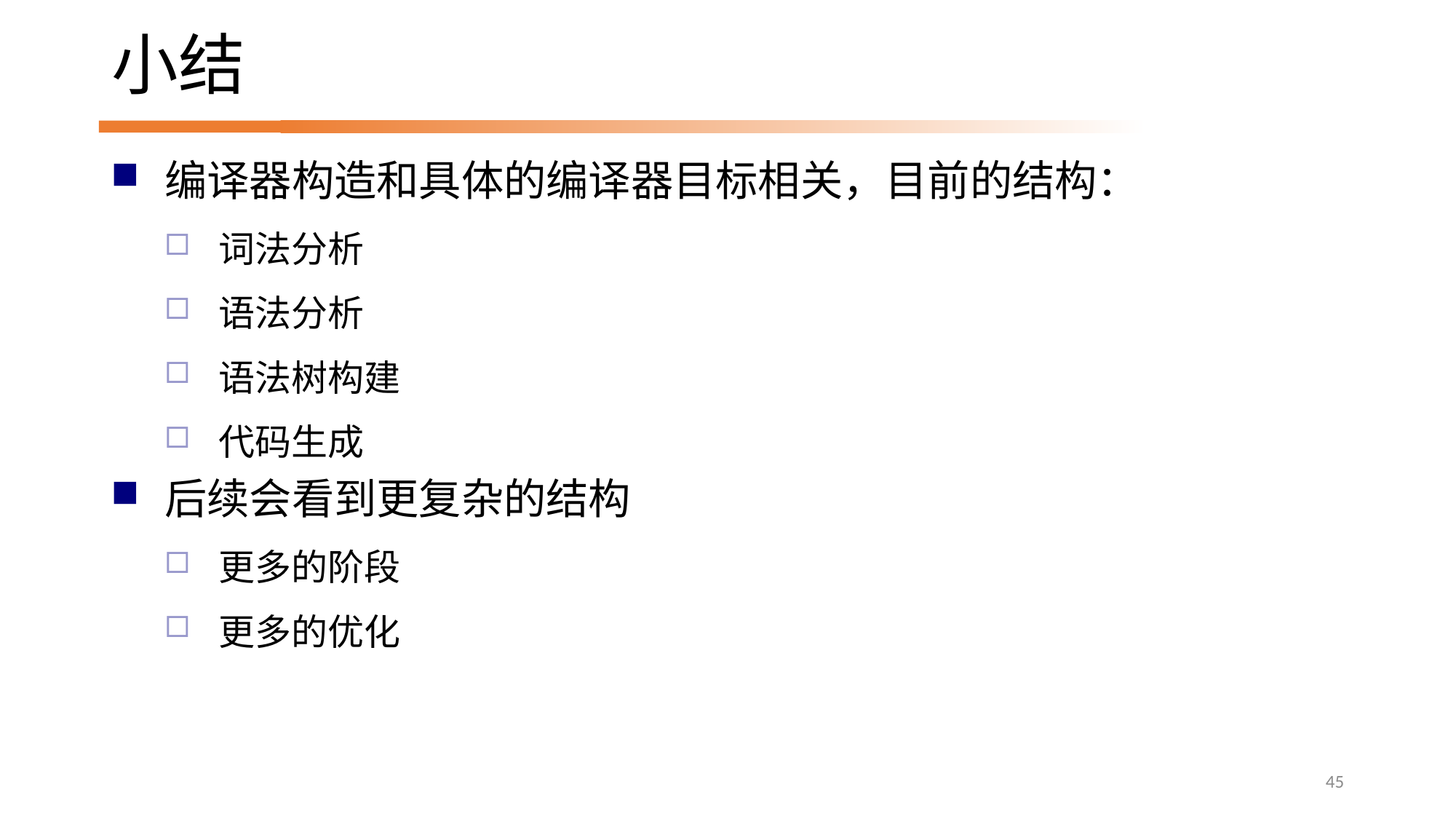

# 小结
编译器构造和具体的编译器目标相关，目前的结构：
词法分析
语法分析
语法树构建
代码生成
后续会看到更复杂的结构
更多的阶段
更多的优化
45